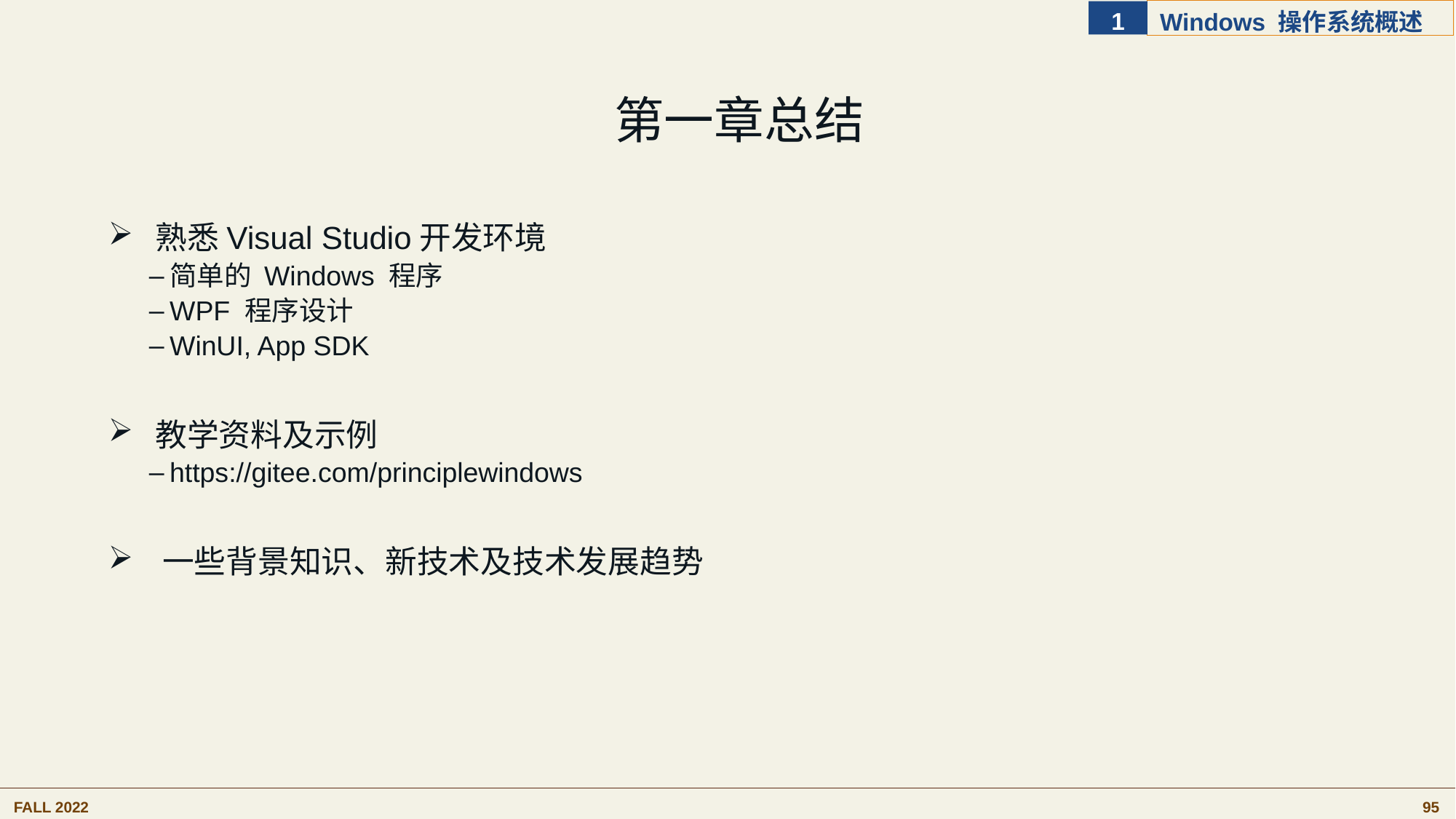

第一章总结
  熟悉Visual Studio开发环境
简单的 Windows 程序
WPF 程序设计
WinUI, App SDK

  教学资料及示例
https://gitee.com/principlewindows

   一些背景知识、新技术及技术发展趋势